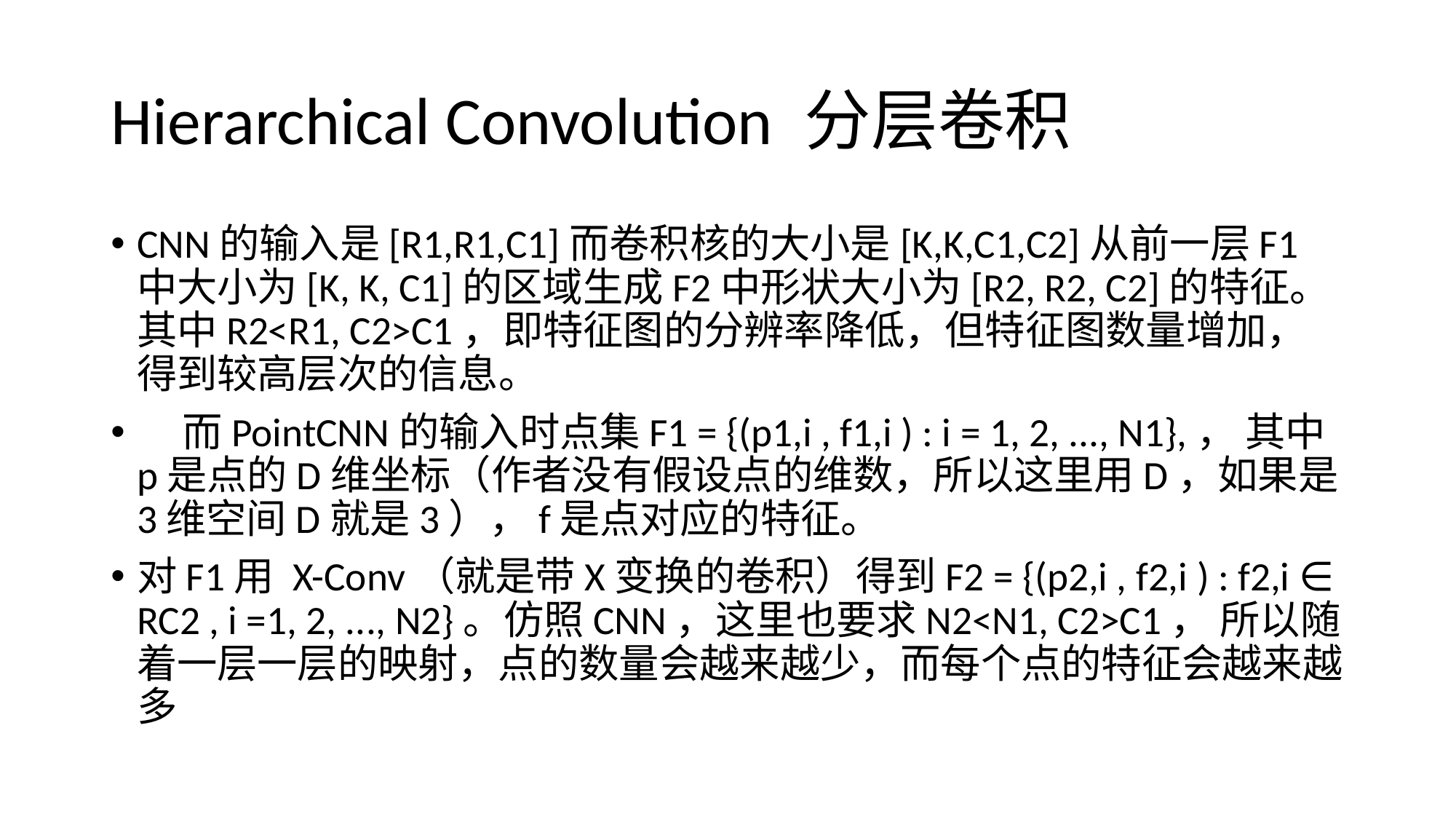

# Hierarchical Convolution 分层卷积
CNN的输入是[R1,R1,C1]而卷积核的大小是[K,K,C1,C2]从前一层F1中大小为[K, K, C1]的区域生成F2中形状大小为[R2, R2, C2]的特征。其中R2<R1, C2>C1，即特征图的分辨率降低，但特征图数量增加，得到较高层次的信息。
    而PointCNN的输入时点集F1 = {(p1,i , f1,i ) : i = 1, 2, ..., N1},， 其中p是点的D维坐标（作者没有假设点的维数，所以这里用D，如果是3维空间D就是3），f是点对应的特征。
对F1用 X-Conv（就是带X变换的卷积）得到F2 = {(p2,i , f2,i ) : f2,i ∈ RC2 , i =1, 2, ..., N2}。仿照CNN，这里也要求N2<N1, C2>C1， 所以随着一层一层的映射，点的数量会越来越少，而每个点的特征会越来越多